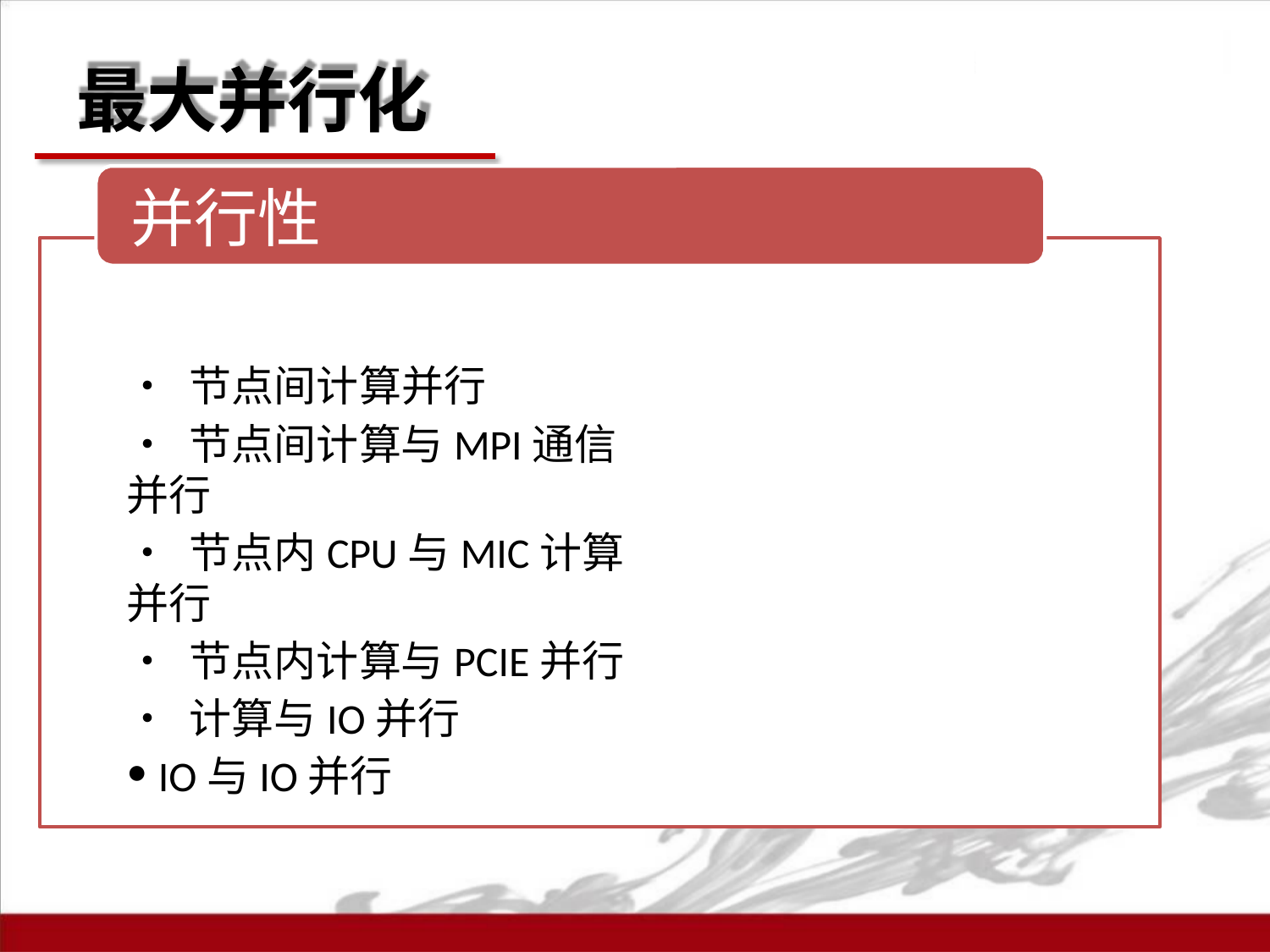

# 最大并行化

并行性

• 节点间计算并行
• 节点间计算与MPI通信并行
• 节点内CPU与MIC计算并行
• 节点内计算与PCIE并行
• 计算与IO并行
IO与IO并行